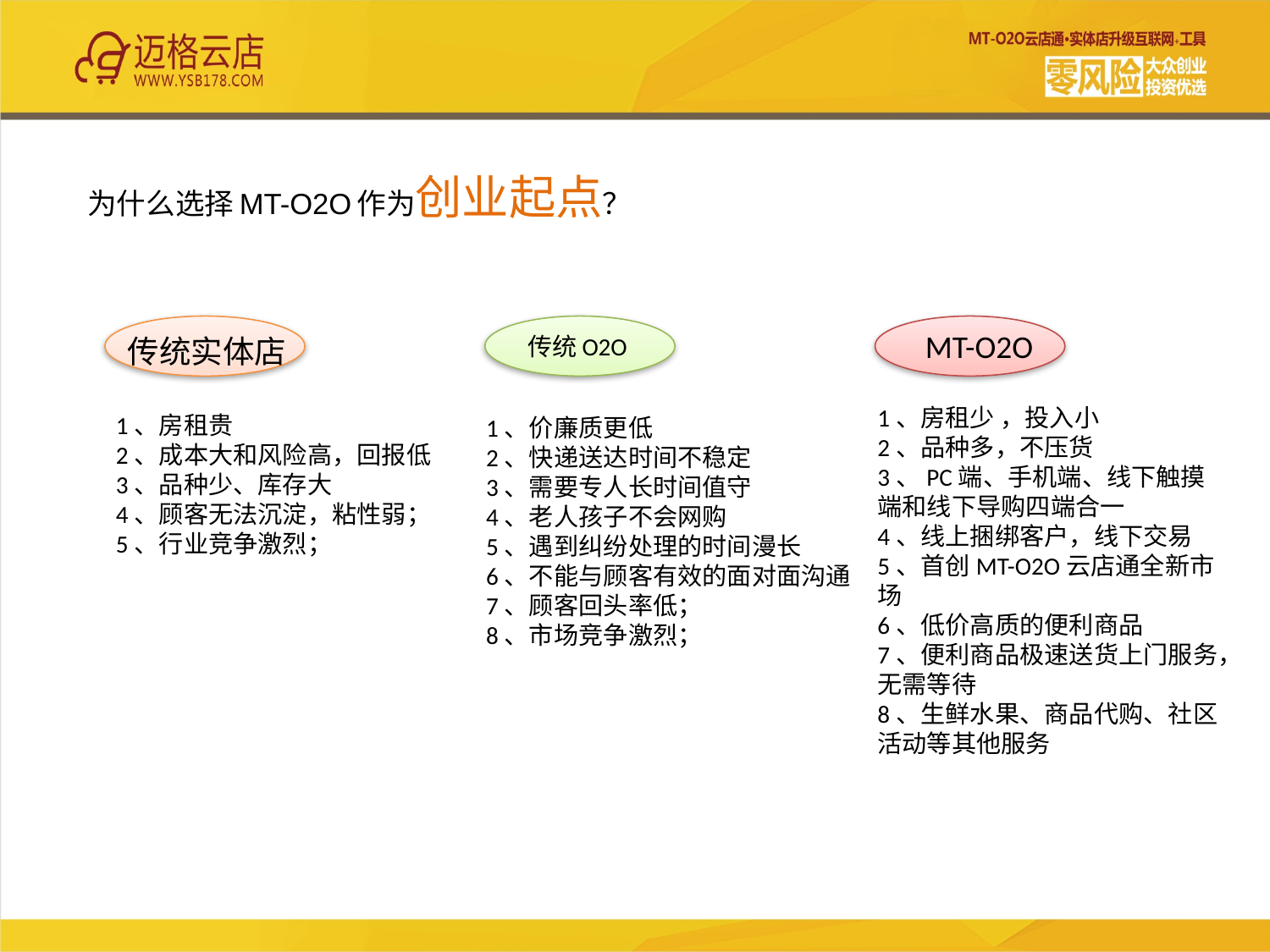

为什么选择MT-O2O作为创业起点？

# 传统O2O

MT-O2O
传统实体店
1、房租少 ，投入小
2、品种多，不压货
3、PC端、手机端、线下触摸端和线下导购四端合一
4、线上捆绑客户，线下交易
5、首创MT-O2O云店通全新市场
6、低价高质的便利商品
7、便利商品极速送货上门服务，无需等待
8、生鲜水果、商品代购、社区活动等其他服务

1、房租贵
2、成本大和风险高，回报低
3、品种少、库存大
4、顾客无法沉淀，粘性弱；
5、行业竞争激烈；

1、价廉质更低
2、快递送达时间不稳定
3、需要专人长时间值守
4、老人孩子不会网购
5、遇到纠纷处理的时间漫长
6、不能与顾客有效的面对面沟通
7、顾客回头率低；
8、市场竞争激烈；